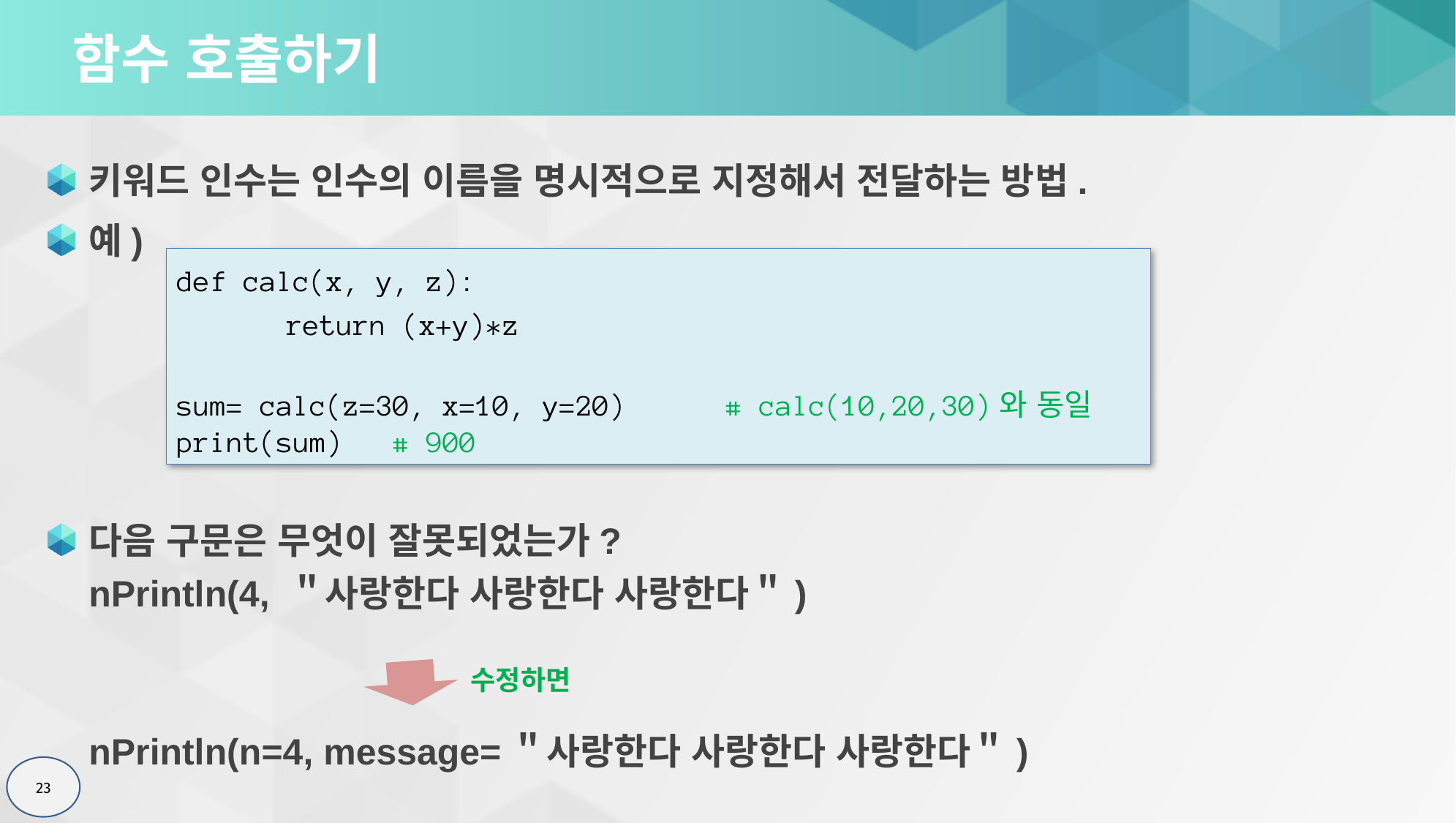

# 함수 호출하기
키워드 인수는 인수의 이름을 명시적으로 지정해서 전달하는 방법.
예)

다음 구문은 무엇이 잘못되었는가?
nPrintln(4, ＂사랑한다 사랑한다 사랑한다＂)
nPrintln(n=4, message=＂사랑한다 사랑한다 사랑한다＂)
def calc(x, y, z):
	return (x+y)*z

sum= calc(z=30, x=10, y=20)      # calc(10,20,30)와 동일
print(sum)   # 900

수정하면